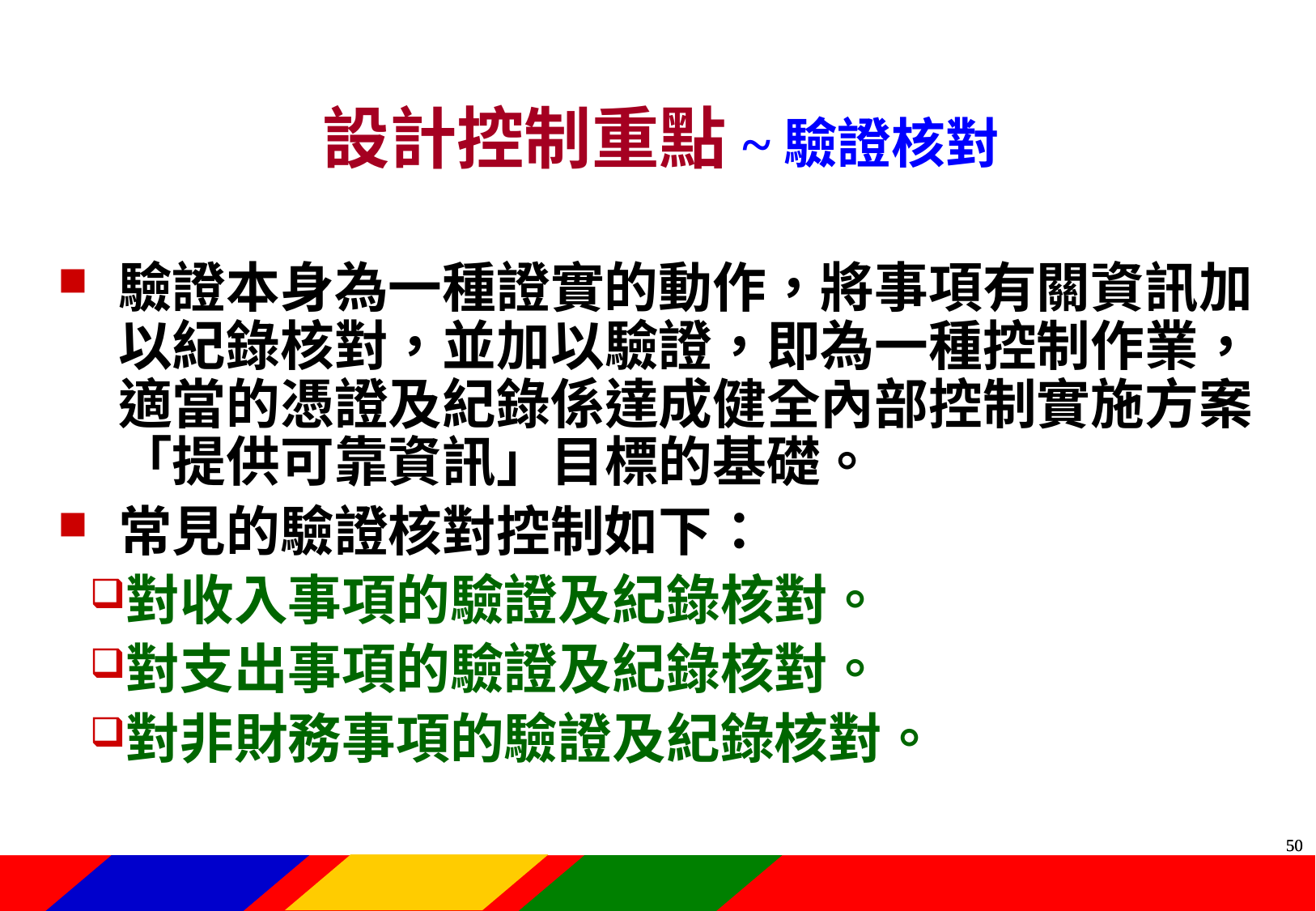

設計控制重點~驗證核對
驗證本身為一種證實的動作，將事項有關資訊加以紀錄核對，並加以驗證，即為一種控制作業，適當的憑證及紀錄係達成健全內部控制實施方案「提供可靠資訊」目標的基礎。
常見的驗證核對控制如下：
對收入事項的驗證及紀錄核對。
對支出事項的驗證及紀錄核對。
對非財務事項的驗證及紀錄核對。
50
50